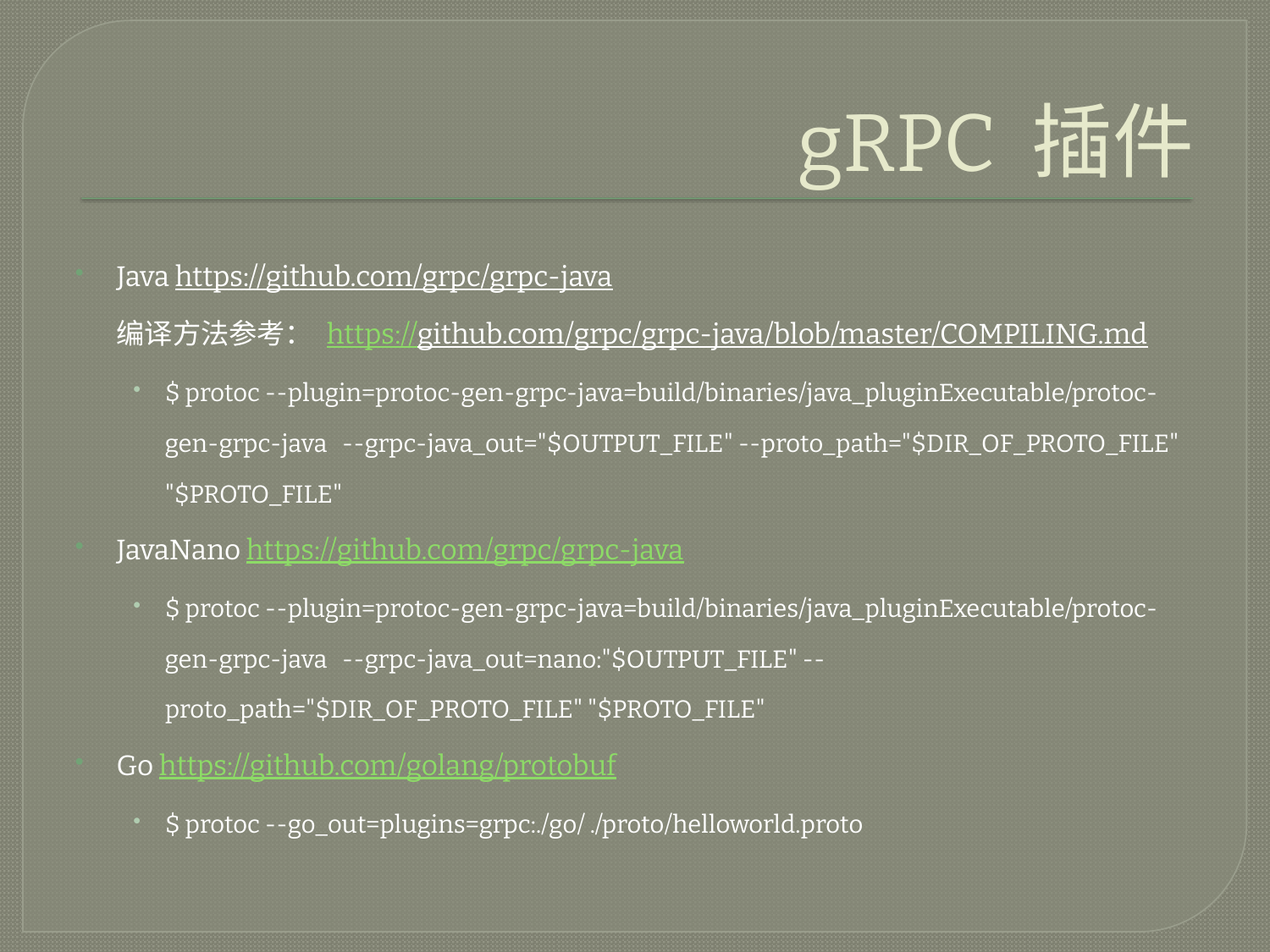

# gRPC 插件
Java https://github.com/grpc/grpc-java
编译方法参考： https://github.com/grpc/grpc-java/blob/master/COMPILING.md
$ protoc --plugin=protoc-gen-grpc-java=build/binaries/java_pluginExecutable/protoc-gen-grpc-java   --grpc-java_out="$OUTPUT_FILE" --proto_path="$DIR_OF_PROTO_FILE" "$PROTO_FILE"
JavaNano https://github.com/grpc/grpc-java
$ protoc --plugin=protoc-gen-grpc-java=build/binaries/java_pluginExecutable/protoc-gen-grpc-java   --grpc-java_out=nano:"$OUTPUT_FILE" --proto_path="$DIR_OF_PROTO_FILE" "$PROTO_FILE"
Go https://github.com/golang/protobuf
$ protoc --go_out=plugins=grpc:./go/ ./proto/helloworld.proto